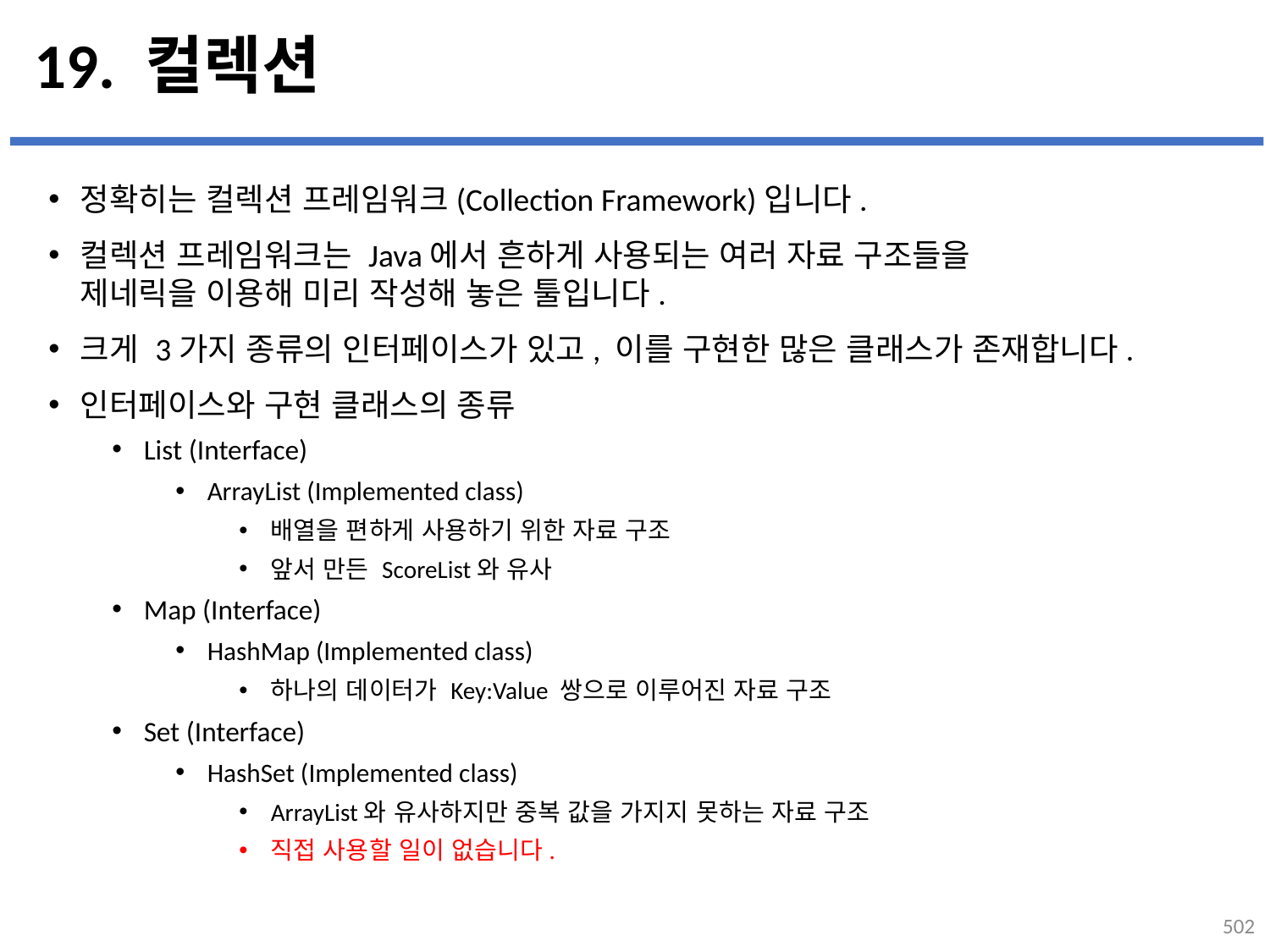

# 19. 컬렉션
정확히는 컬렉션 프레임워크(Collection Framework)입니다.
컬렉션 프레임워크는 Java에서 흔하게 사용되는 여러 자료 구조들을
제네릭을 이용해 미리 작성해 놓은 툴입니다.
크게 3가지 종류의 인터페이스가 있고, 이를 구현한 많은 클래스가 존재합니다.
인터페이스와 구현 클래스의 종류
List (Interface)
ArrayList (Implemented class)
배열을 편하게 사용하기 위한 자료 구조
앞서 만든 ScoreList와 유사
Map (Interface)
HashMap (Implemented class)
하나의 데이터가 Key:Value 쌍으로 이루어진 자료 구조
Set (Interface)
HashSet (Implemented class)
ArrayList와 유사하지만 중복 값을 가지지 못하는 자료 구조
직접 사용할 일이 없습니다.
502